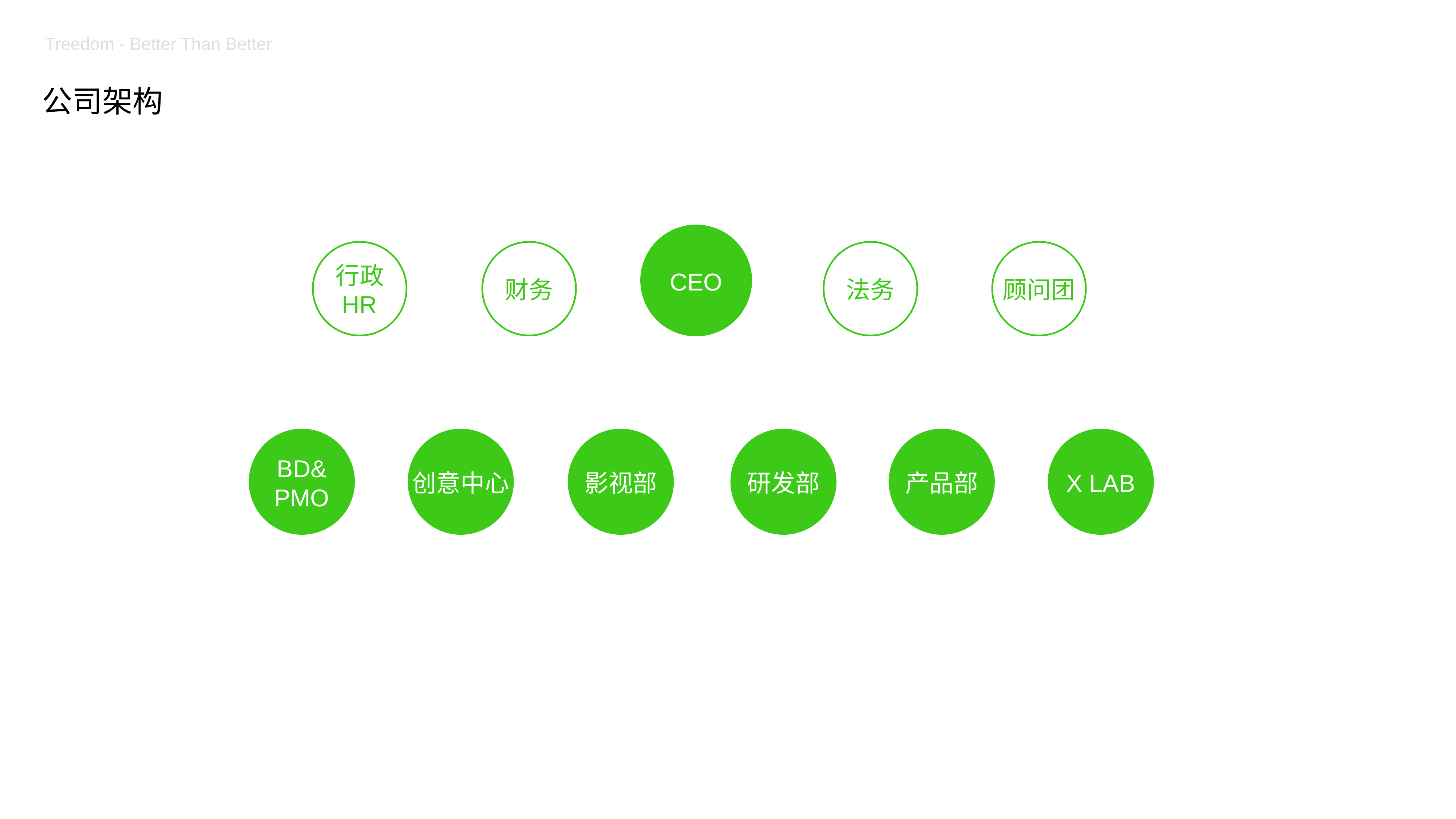

Treedom - Better Than Better
公司架构

CEO

行政
HR

财务

法务

顾问团

BD&
PMO

创意中心

影视部

研发部

产品部

X LAB